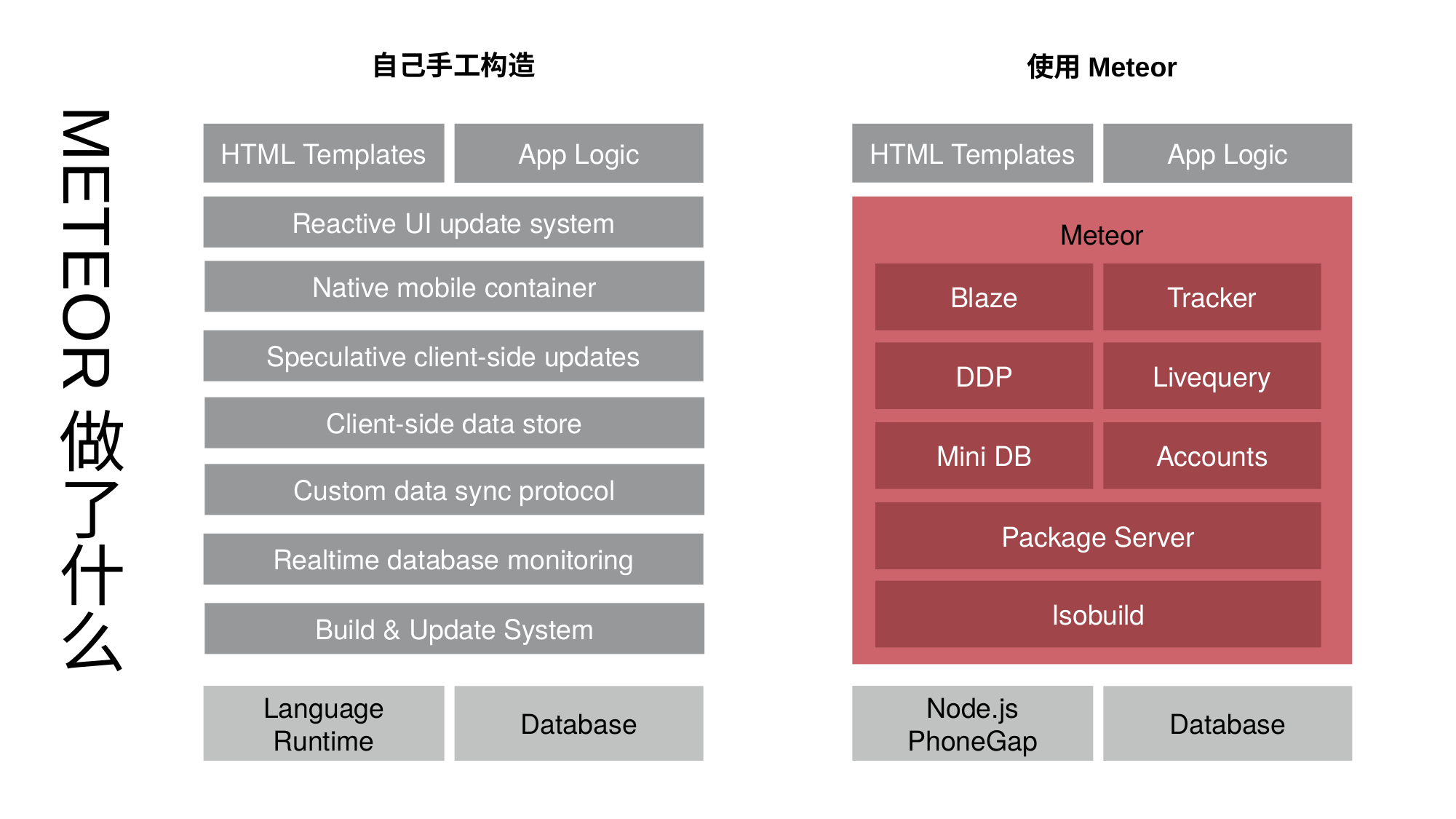

自己手工构造
# METEOR做了什么
使用Meteor
App Logic
HTML Templates
HTML Templates
App Logic
Meteor

Reactive UI update system
Native mobile container
Blaze
Tracker
Speculative client-side updates
DDP
Livequery
Client-side data store
Mini DB
Accounts
Custom data sync protocol
Package Server
Realtime database monitoring
Isobuild
Build & Update System
Language
Runtime
Node.js
PhoneGap
Database
Database